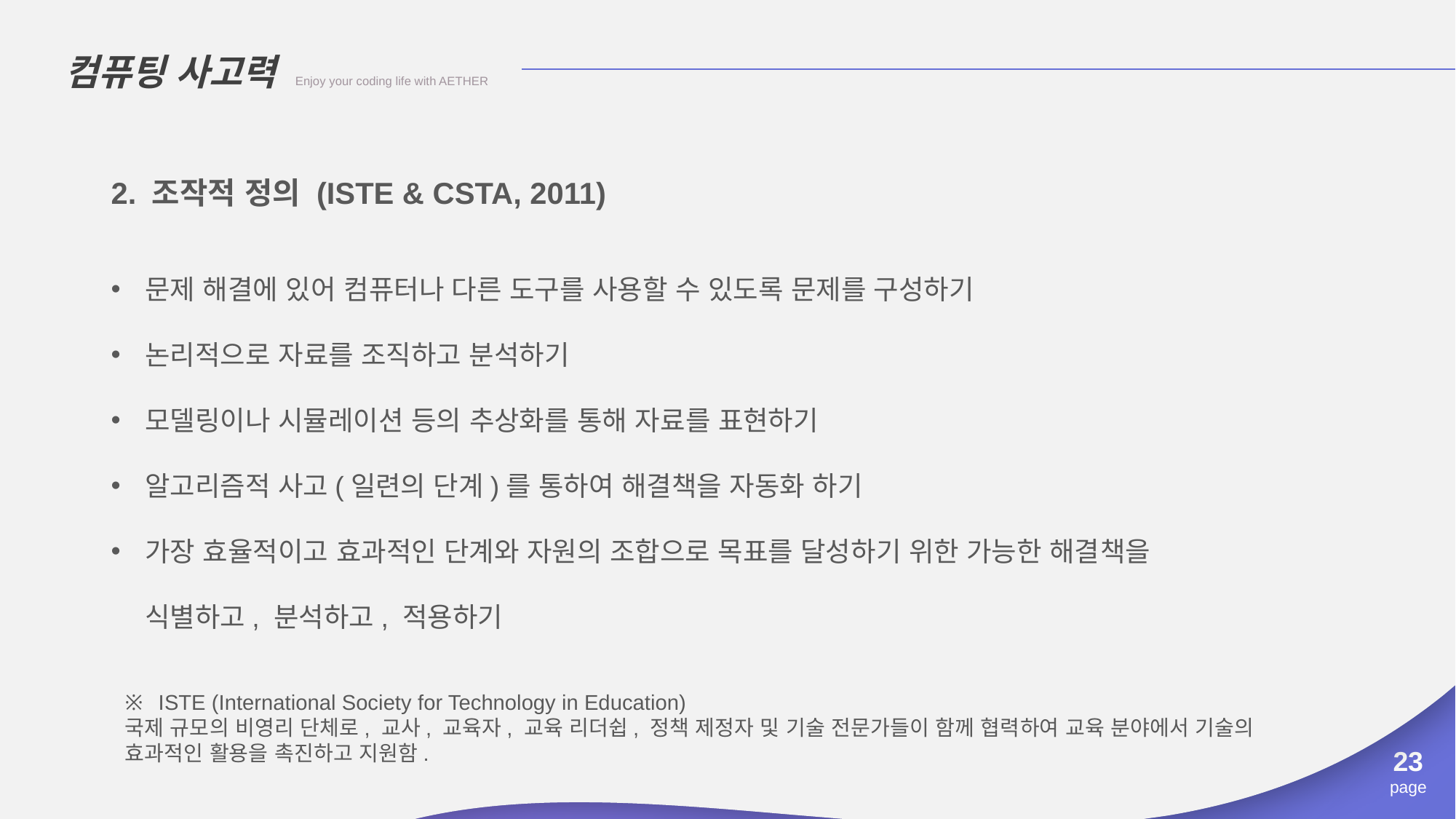

컴퓨팅 사고력 Enjoy your coding life with AETHER
2. 조작적 정의 (ISTE & CSTA, 2011)
문제 해결에 있어 컴퓨터나 다른 도구를 사용할 수 있도록 문제를 구성하기
논리적으로 자료를 조직하고 분석하기
모델링이나 시뮬레이션 등의 추상화를 통해 자료를 표현하기
알고리즘적 사고(일련의 단계)를 통하여 해결책을 자동화 하기
가장 효율적이고 효과적인 단계와 자원의 조합으로 목표를 달성하기 위한 가능한 해결책을 식별하고, 분석하고, 적용하기
※  ISTE (International Society for Technology in Education)
국제 규모의 비영리 단체로, 교사, 교육자, 교육 리더쉽, 정책 제정자 및 기술 전문가들이 함께 협력하여 교육 분야에서 기술의 효과적인 활용을 촉진하고 지원함.
23
page